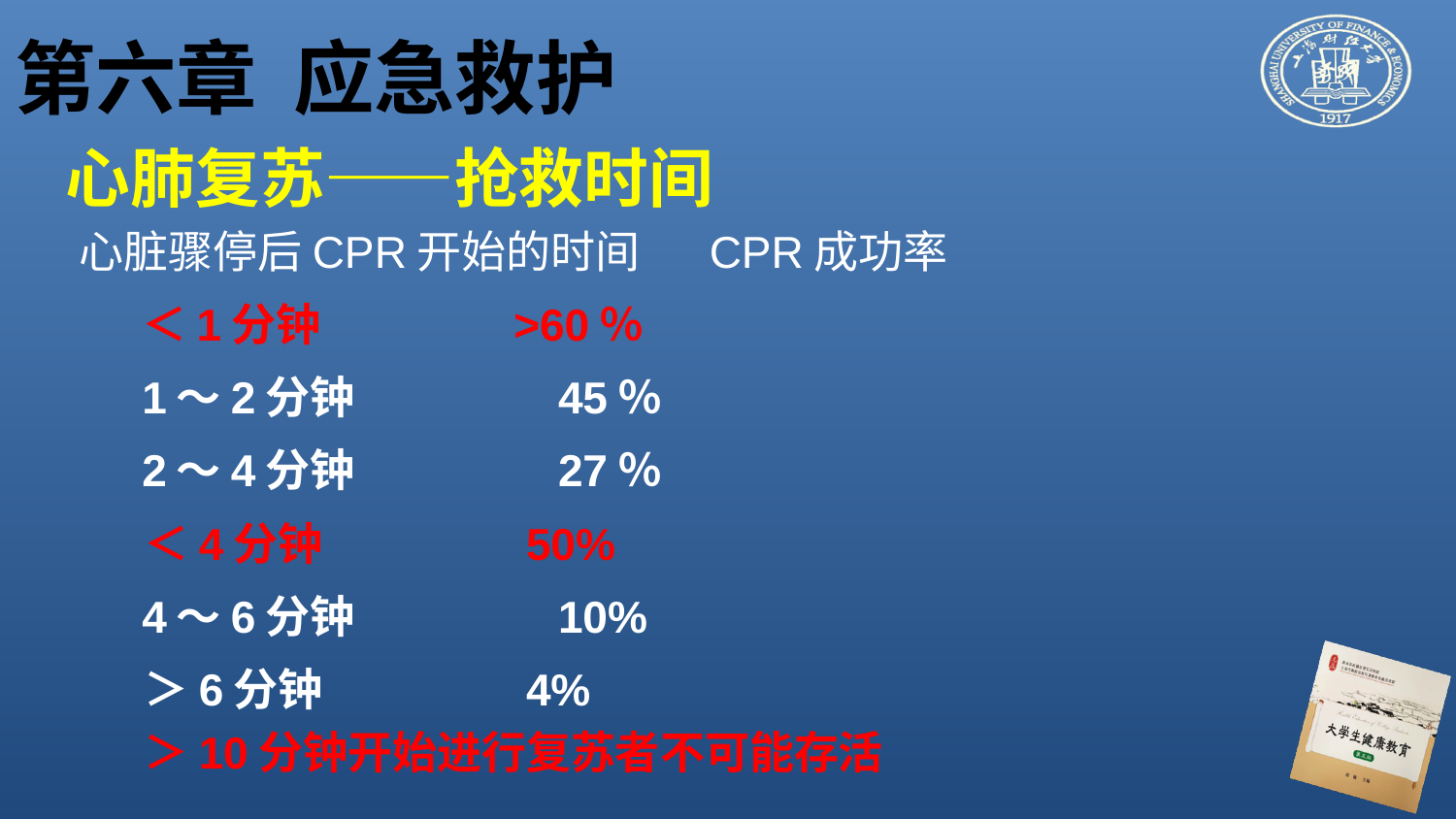

# 第六章  应急救护
心肺复苏——抢救时间

         心脏骤停后CPR开始的时间      CPR成功率
         ＜1分钟                  >60％
        1～2分钟                   45％
        2～4分钟                   27％
         ＜4分钟                   50%
        4～6分钟                   10%
         ＞6分钟                   4%
         ＞10分钟开始进行复苏者不可能存活